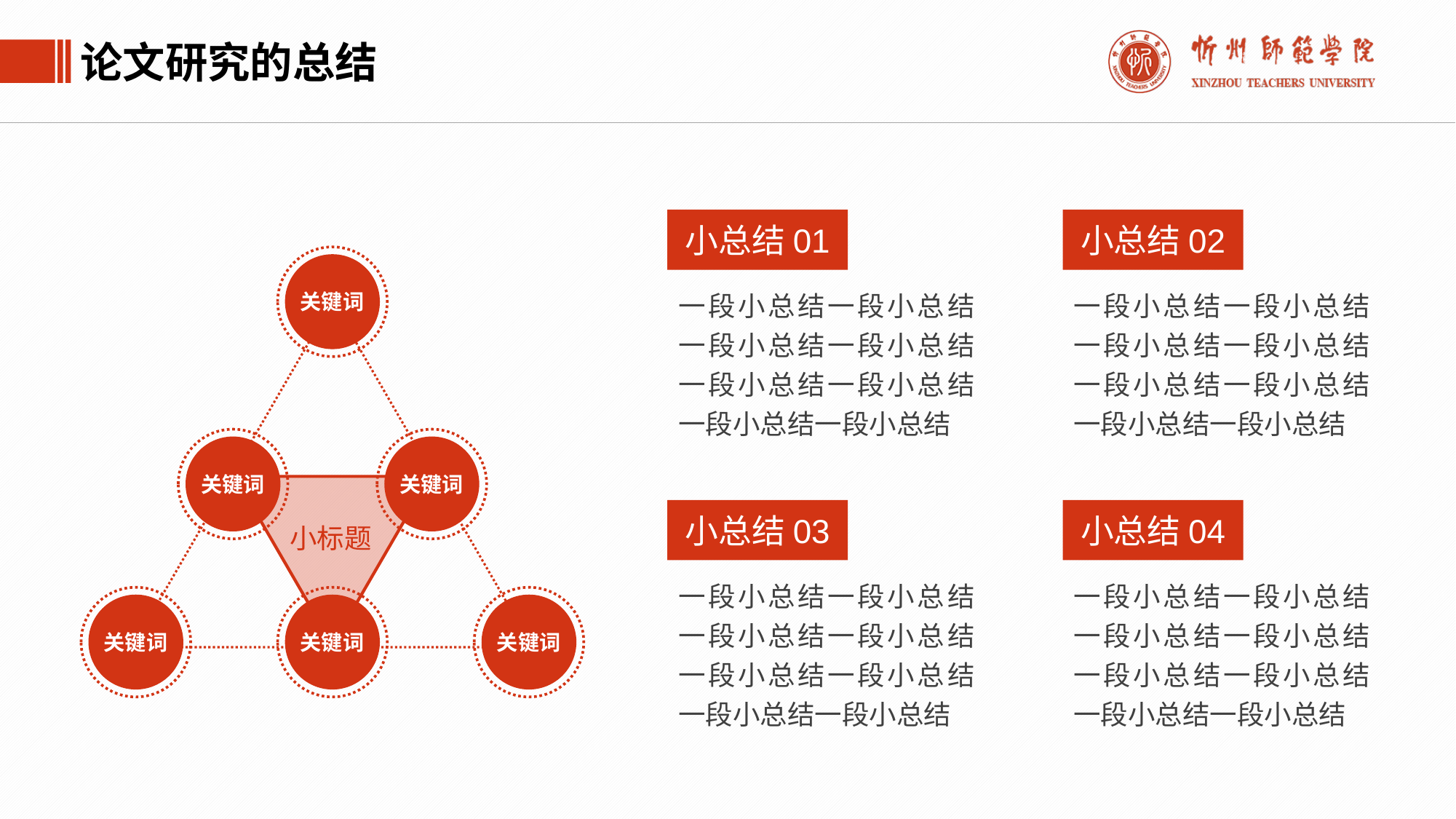

论文研究的总结
小总结01
小总结02

关键词

关键词
关键词

小标题

关键词
关键词
关键词
一段小总结一段小总结一段小总结一段小总结一段小总结一段小总结一段小总结一段小总结
一段小总结一段小总结一段小总结一段小总结一段小总结一段小总结一段小总结一段小总结
小总结03
小总结04
一段小总结一段小总结一段小总结一段小总结一段小总结一段小总结一段小总结一段小总结
一段小总结一段小总结一段小总结一段小总结一段小总结一段小总结一段小总结一段小总结